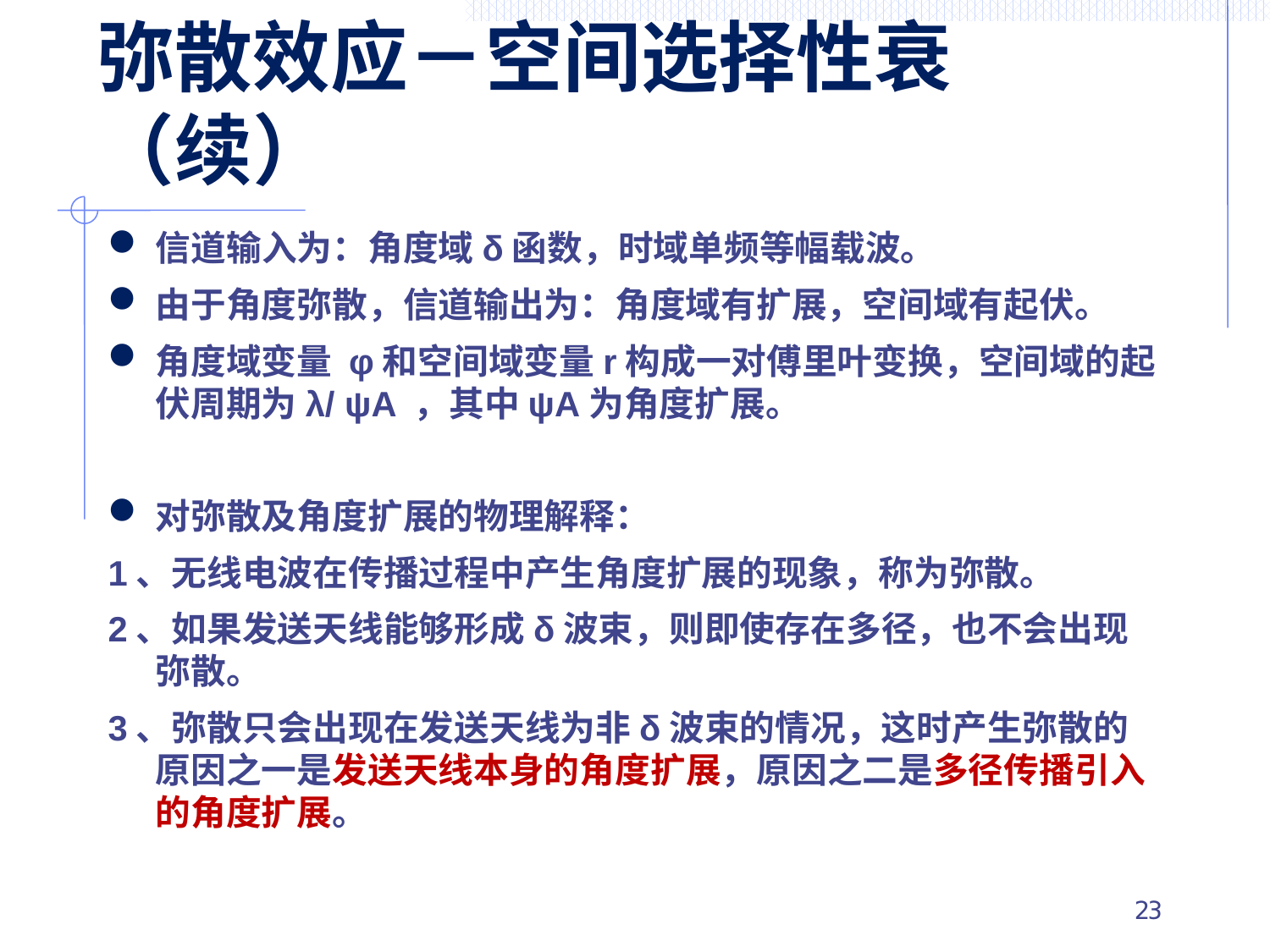

# 弥散效应－空间选择性衰（续）
信道输入为：角度域δ函数，时域单频等幅载波。
由于角度弥散，信道输出为：角度域有扩展，空间域有起伏。
角度域变量 φ和空间域变量r构成一对傅里叶变换，空间域的起伏周期为λ/ ψA ，其中ψA为角度扩展。

对弥散及角度扩展的物理解释：
1、无线电波在传播过程中产生角度扩展的现象，称为弥散。
2、如果发送天线能够形成δ波束，则即使存在多径，也不会出现弥散。
3、弥散只会出现在发送天线为非δ波束的情况，这时产生弥散的原因之一是发送天线本身的角度扩展，原因之二是多径传播引入的角度扩展。
23